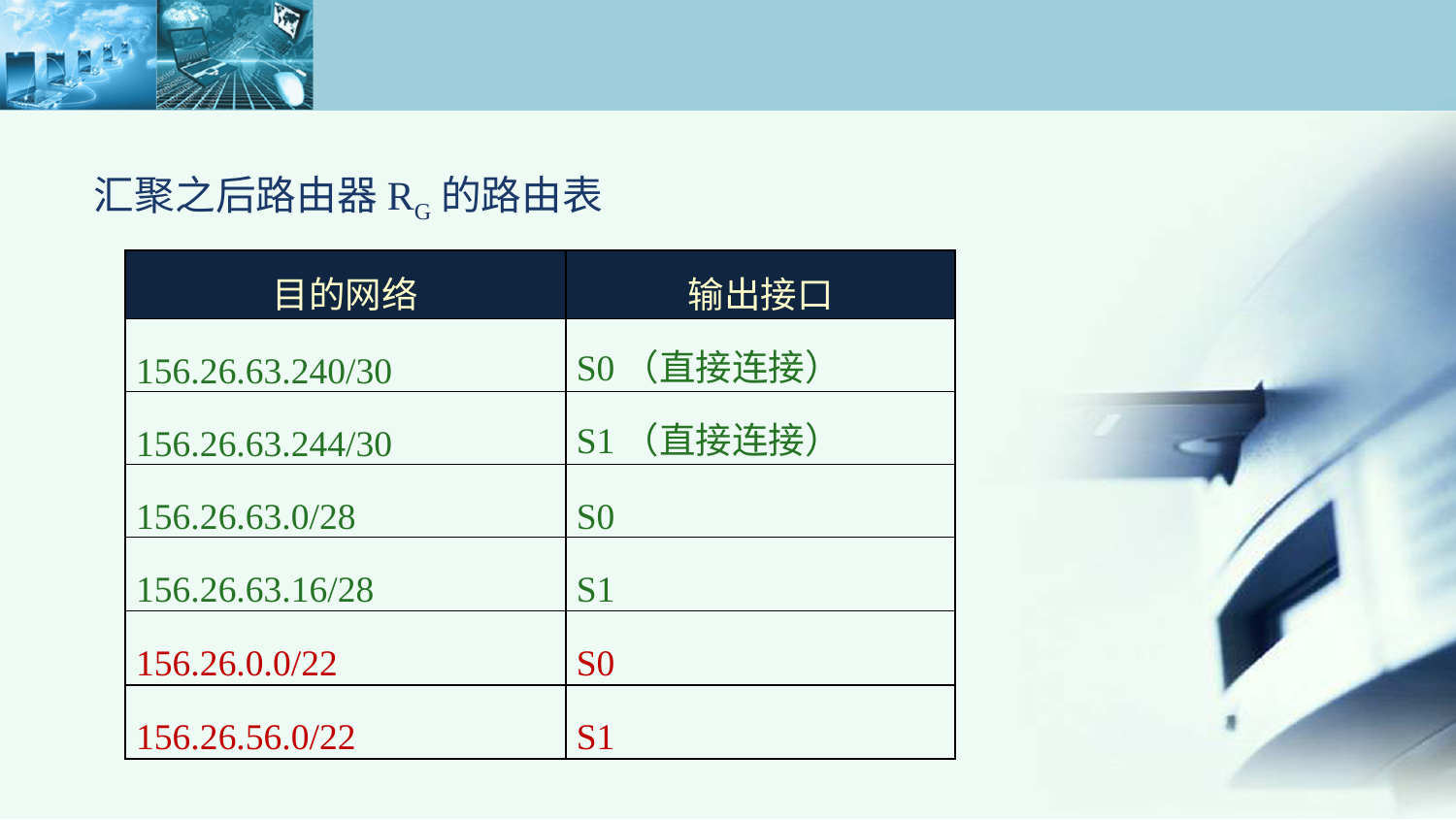

汇聚之后路由器RG的路由表
| 目的网络 | 输出接口 |
| --- | --- |
| 156.26.63.240/30 | S0（直接连接） |
| 156.26.63.244/30 | S1（直接连接） |
| 156.26.63.0/28 | S0 |
| 156.26.63.16/28 | S1 |
| 156.26.0.0/22 | S0 |
| 156.26.56.0/22 | S1 |